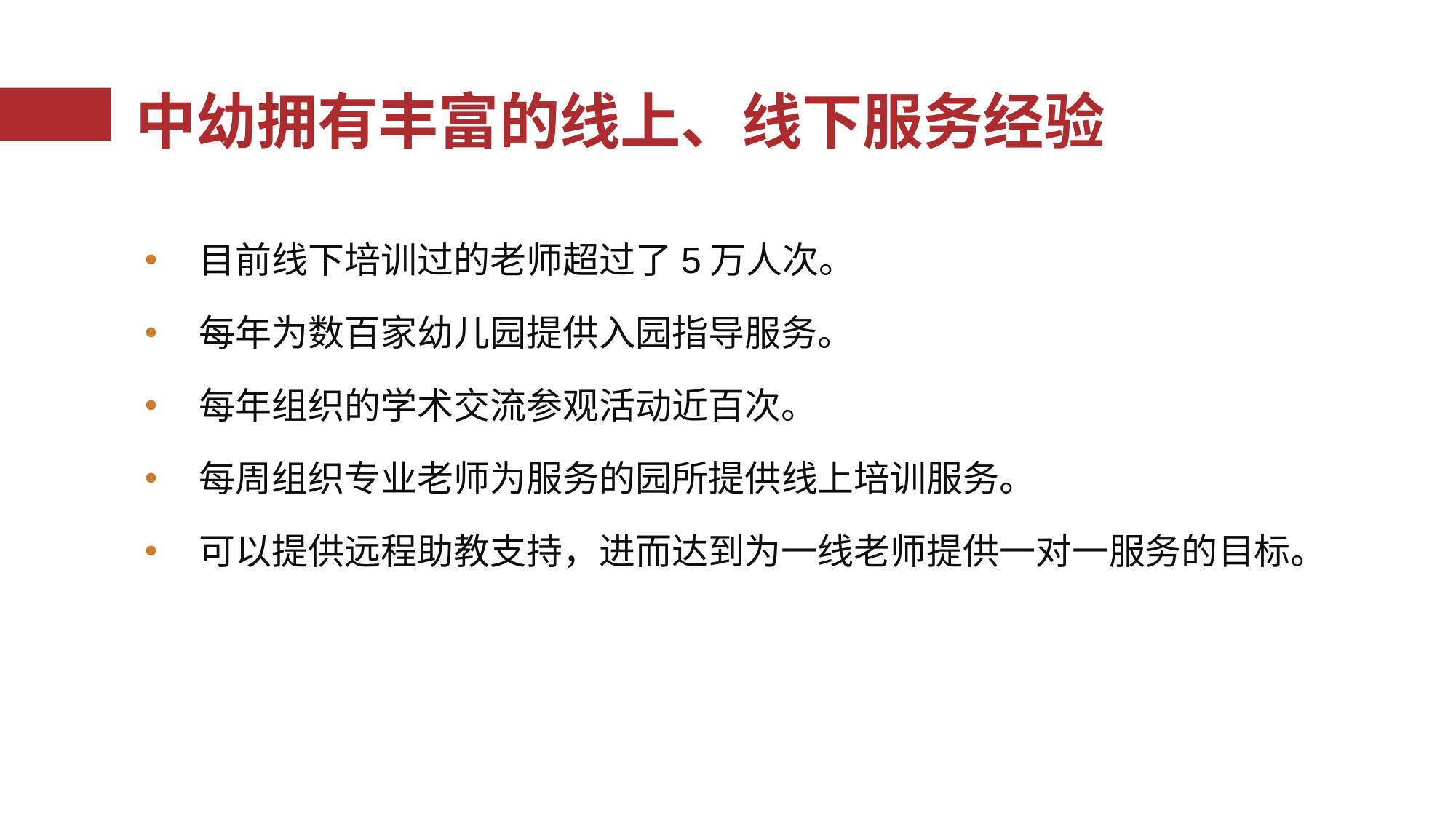

中幼拥有丰富的线上、线下服务经验

目前线下培训过的老师超过了5万人次。
每年为数百家幼儿园提供入园指导服务。
每年组织的学术交流参观活动近百次。
每周组织专业老师为服务的园所提供线上培训服务。
可以提供远程助教支持，进而达到为一线老师提供一对一服务的目标。